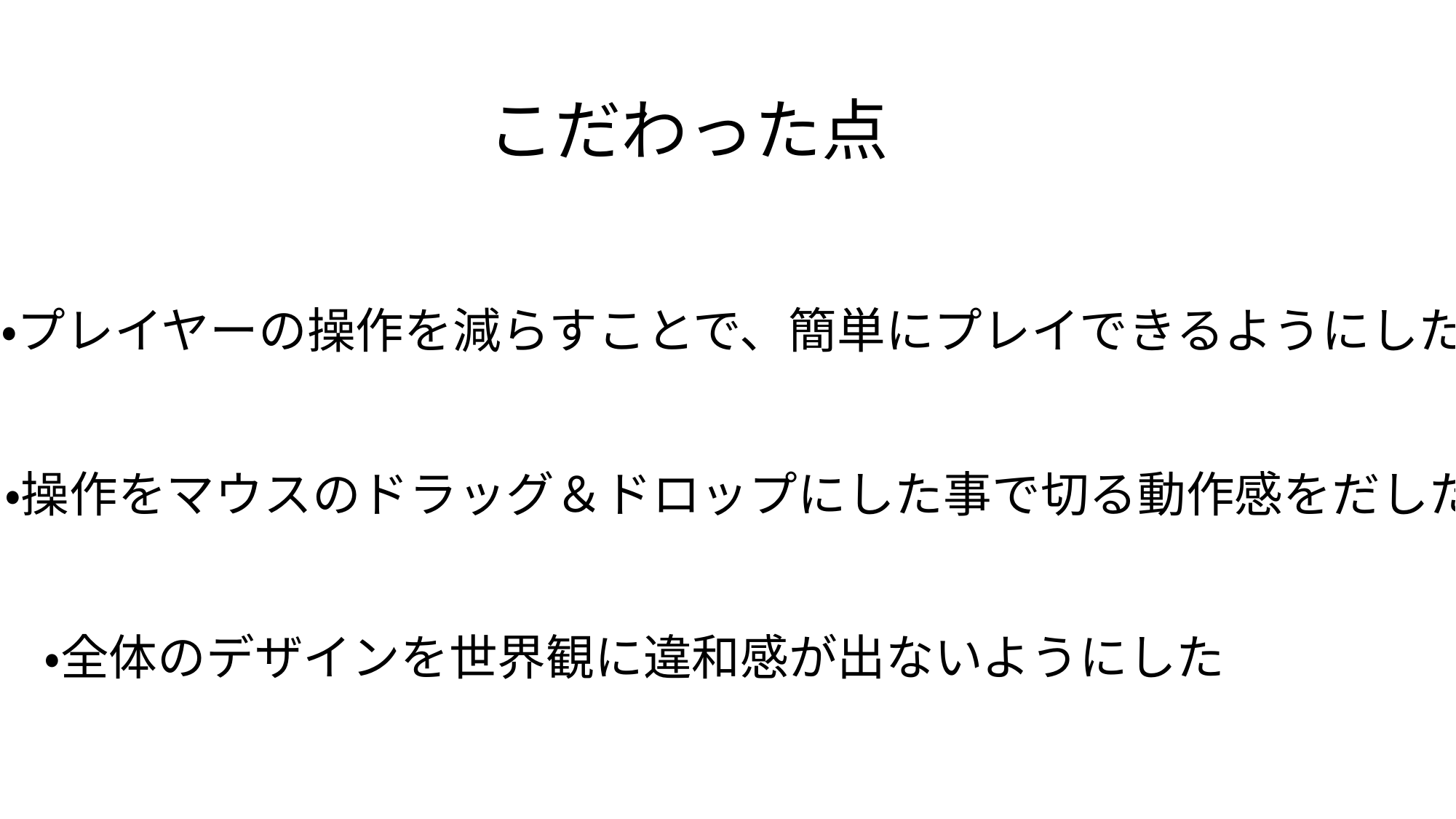

# こだわった点
・プレイヤーの操作を減らすことで、簡単にプレイできるようにした
・操作をマウスのドラッグ＆ドロップにした事で切る動作感をだした
・全体のデザインを世界観に違和感が出ないようにした